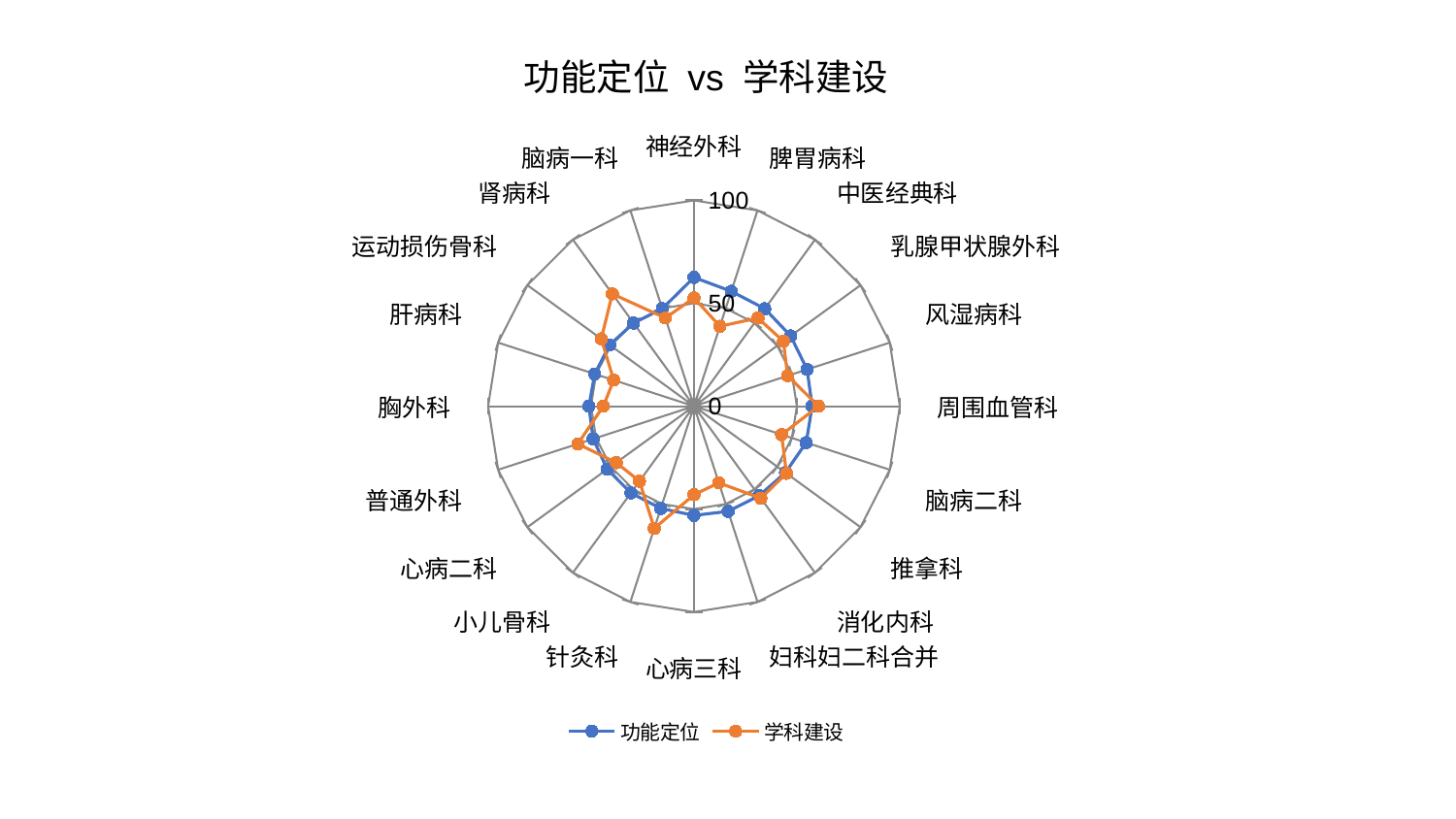

### Chart: 功能定位 vs 学科建设

| Category | 功能定位 | 学科建设 |
|---|---|---|
| 神经外科 | 62.57772276489708 | 52.598706893287385 |
| 脾胃病科 | 58.69327096920498 | 40.84431361396392 |
| 中医经典科 | 58.5491508519914 | 52.94279952857162 |
| 乳腺甲状腺外科 | 58.070266326079356 | 53.70304534662671 |
| 风湿病科 | 57.80582453212272 | 47.85836041233697 |
| 周围血管科 | 57.40592002883682 | 60.53007814235077 |
| 脑病二科 | 57.31710333600228 | 44.78164382161761 |
| 推拿科 | 54.935149137119154 | 55.544446274985724 |
| 消化内科 | 53.79911322119948 | 55.31486849028583 |
| 妇科妇二科合并 | 53.72511820656986 | 39.154184746293886 |
| 心病三科 | 53.063547047839684 | 43.01935063321249 |
| 针灸科 | 52.23736276695188 | 62.40986480652984 |
| 小儿骨科 | 52.11736903645792 | 45.02269786660775 |
| 心病二科 | 52.07191807789394 | 46.66787445424301 |
| 普通外科 | 51.49429289281524 | 59.33454758940001 |
| 胸外科 | 51.05108534980831 | 44.04134814289801 |
| 肝病科 | 50.69287380432345 | 41.00397234191527 |
| 运动损伤骨科 | 50.66095428409486 | 55.65937755913924 |
| 肾病科 | 49.91162975060748 | 67.4624443758696 |
| 脑病一科 | 49.83935105458419 | 45.074484589506035 |
35